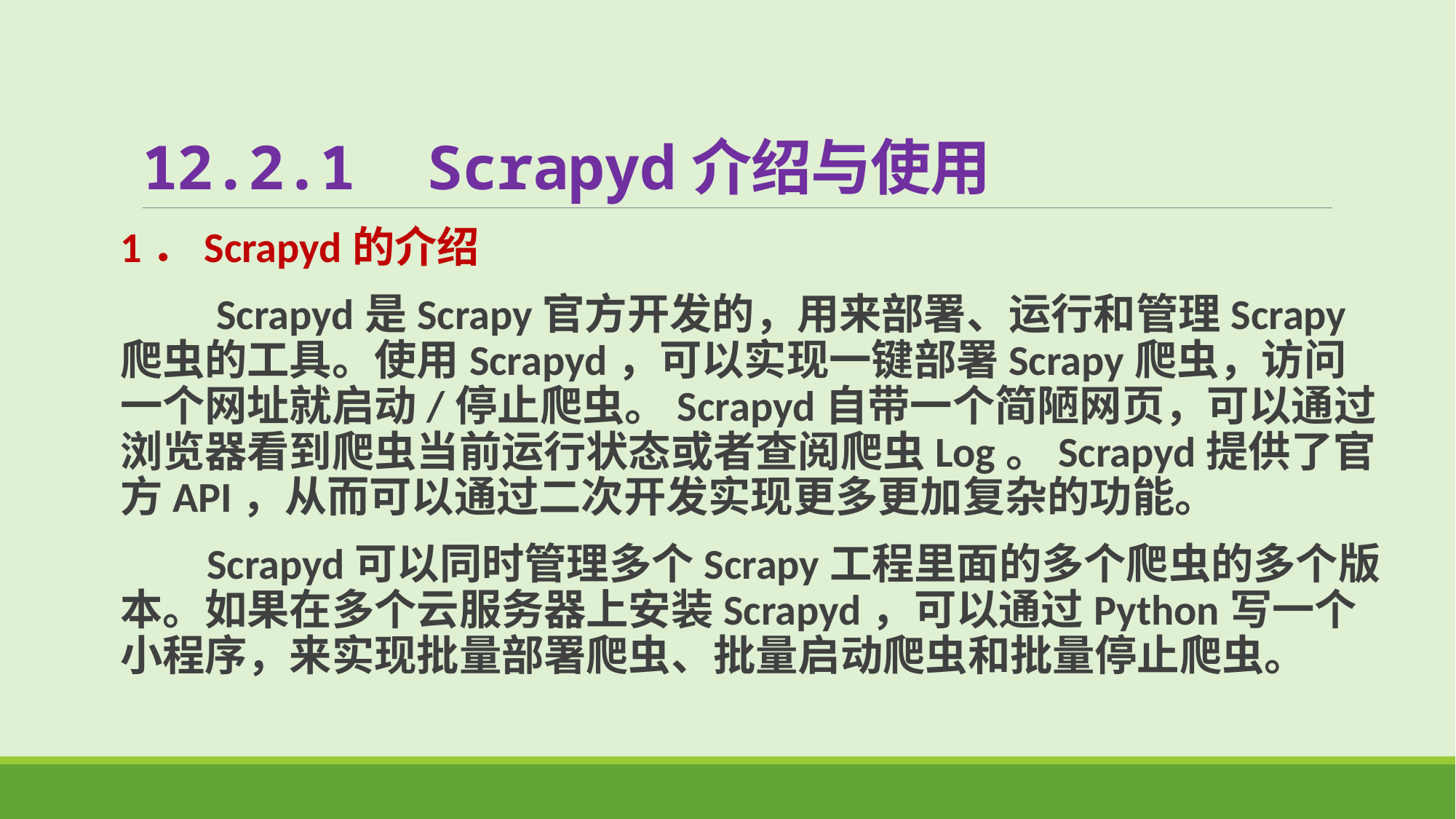

# 12.2.1  Scrapyd介绍与使用
1．Scrapyd的介绍
          Scrapyd是Scrapy官方开发的，用来部署、运行和管理Scrapy爬虫的工具。使用Scrapyd，可以实现一键部署Scrapy爬虫，访问一个网址就启动/停止爬虫。Scrapyd自带一个简陋网页，可以通过浏览器看到爬虫当前运行状态或者查阅爬虫Log。Scrapyd提供了官方API，从而可以通过二次开发实现更多更加复杂的功能。
         Scrapyd可以同时管理多个Scrapy工程里面的多个爬虫的多个版本。如果在多个云服务器上安装Scrapyd，可以通过Python写一个小程序，来实现批量部署爬虫、批量启动爬虫和批量停止爬虫。